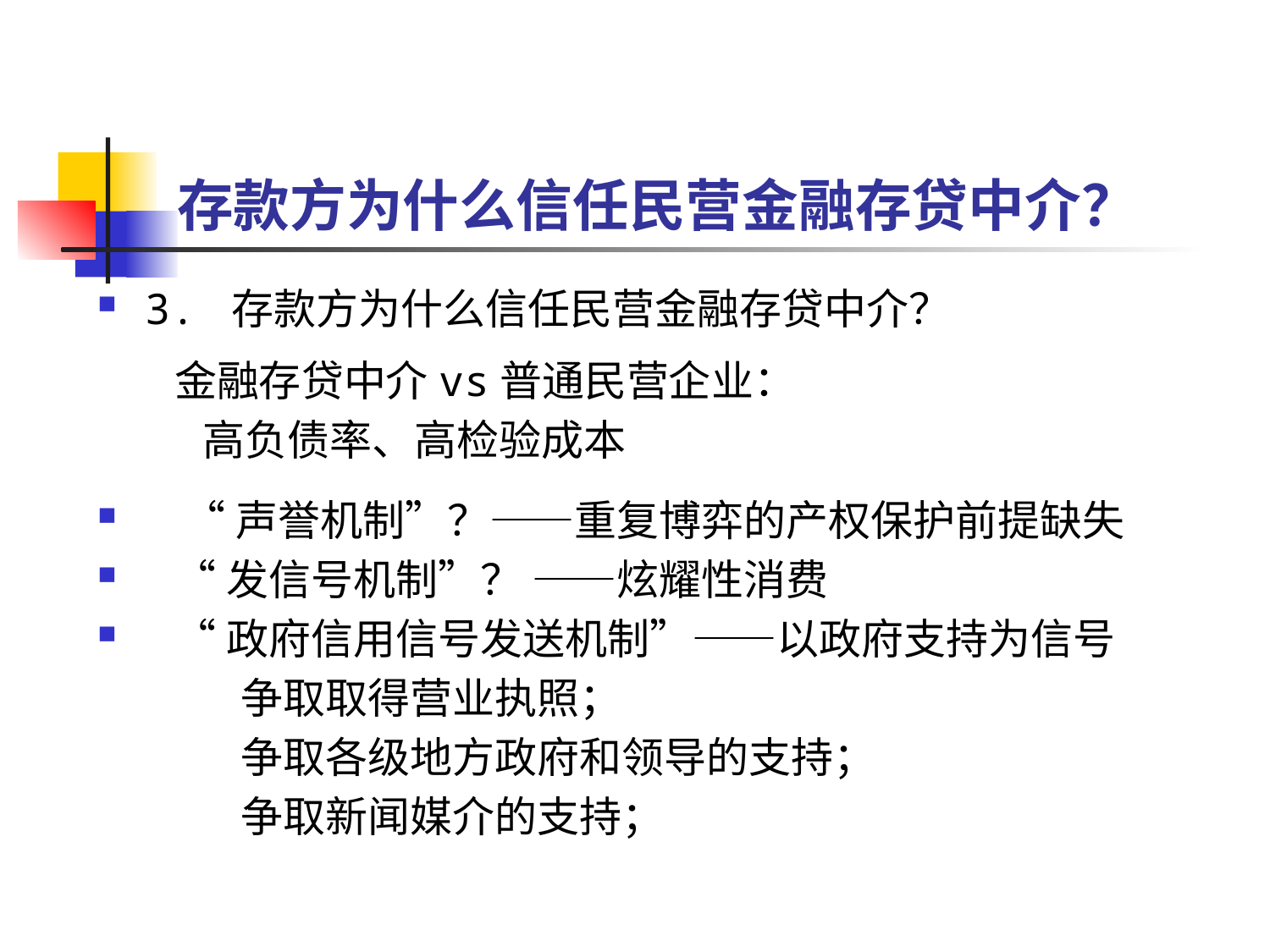

# 存款方为什么信任民营金融存贷中介？
3. 存款方为什么信任民营金融存贷中介？
       金融存贷中介vs普通民营企业：
          高负债率、高检验成本
    “声誉机制”？——重复博弈的产权保护前提缺失
   “发信号机制”？ ——炫耀性消费
   “政府信用信号发送机制”——以政府支持为信号
              争取取得营业执照；
              争取各级地方政府和领导的支持；
              争取新闻媒介的支持；